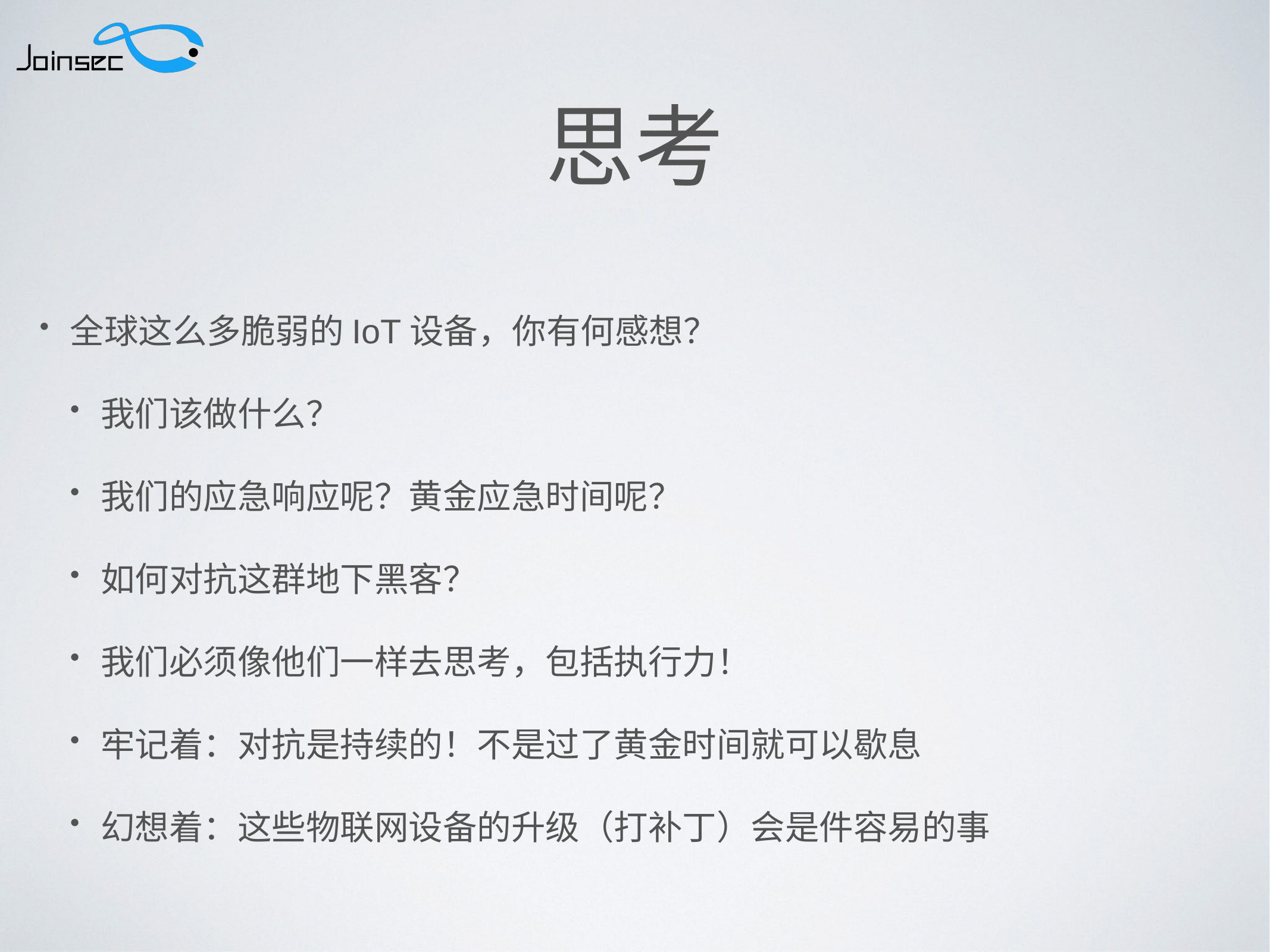

# 思考
全球这么多脆弱的IoT设备，你有何感想？
我们该做什么？
我们的应急响应呢？黄金应急时间呢？
如何对抗这群地下黑客？
我们必须像他们一样去思考，包括执行力！
牢记着：对抗是持续的！不是过了黄金时间就可以歇息
幻想着：这些物联网设备的升级（打补丁）会是件容易的事